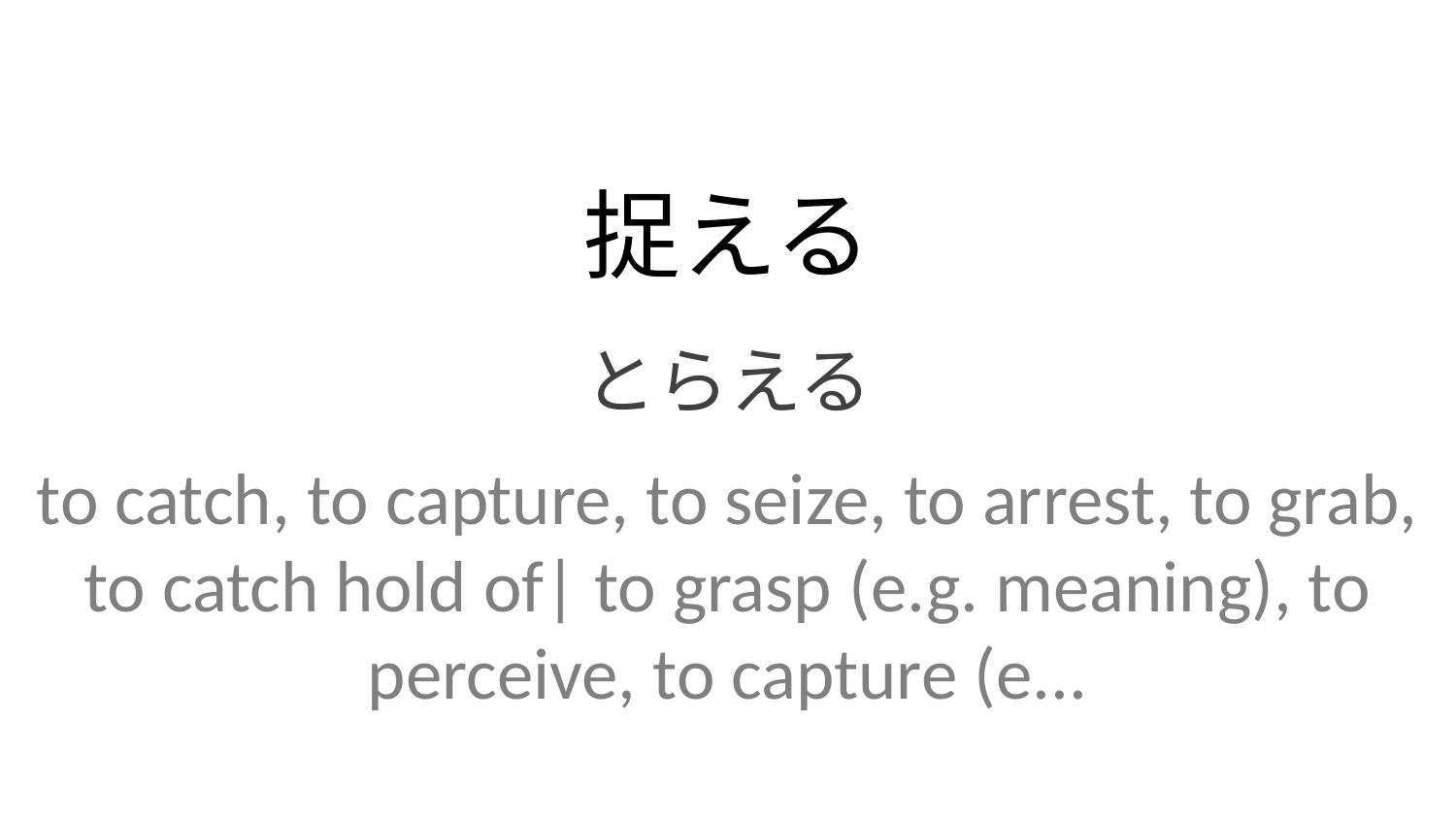

捉える

とらえる
to catch, to capture, to seize, to arrest, to grab, to catch hold of| to grasp (e.g. meaning), to perceive, to capture (e...